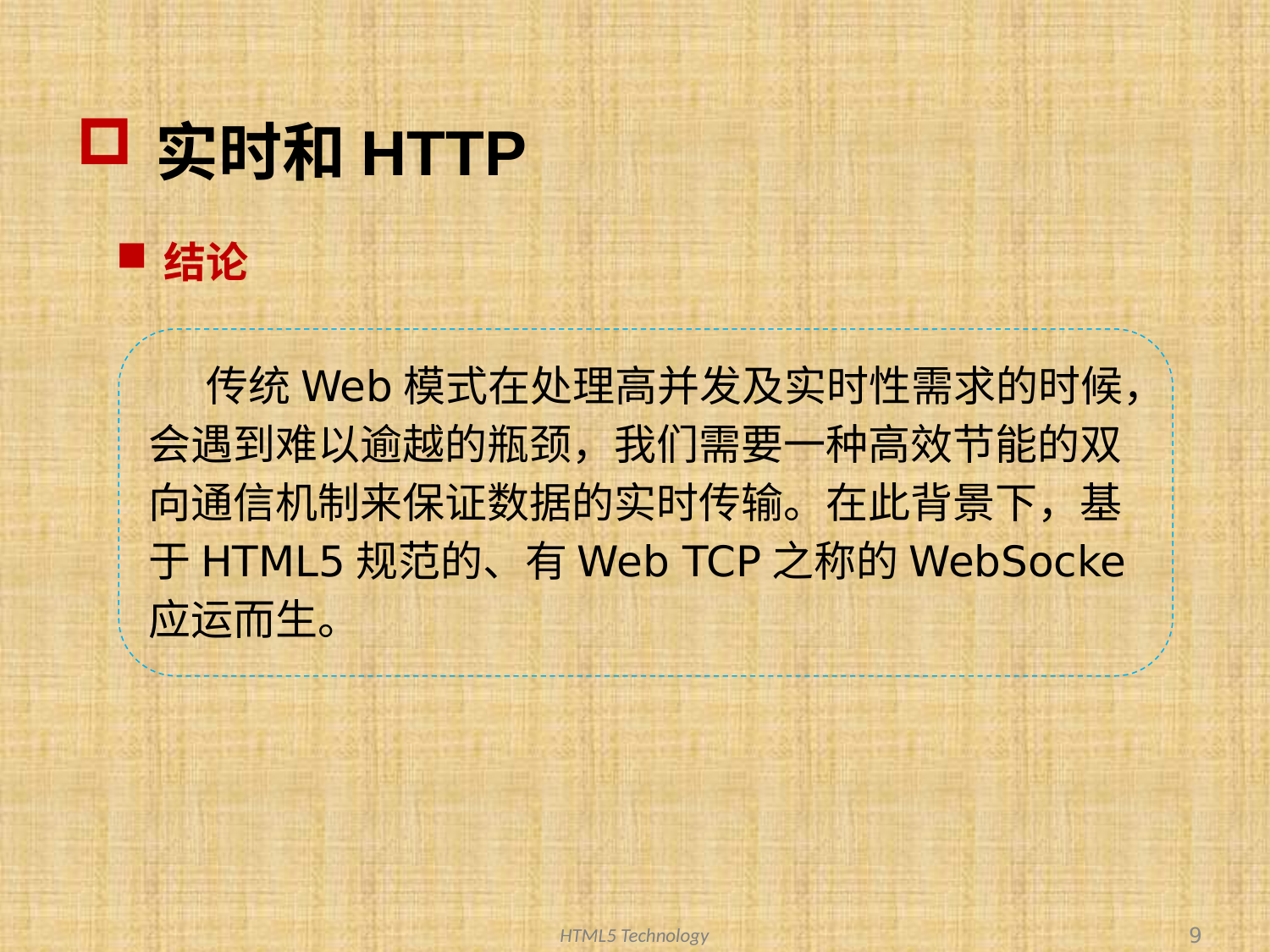

# 实时和HTTP
结论
     传统Web模式在处理高并发及实时性需求的时候，会遇到难以逾越的瓶颈，我们需要一种高效节能的双向通信机制来保证数据的实时传输。在此背景下，基于HTML5规范的、有Web TCP之称的WebSocke应运而生。
9
HTML5 Technology